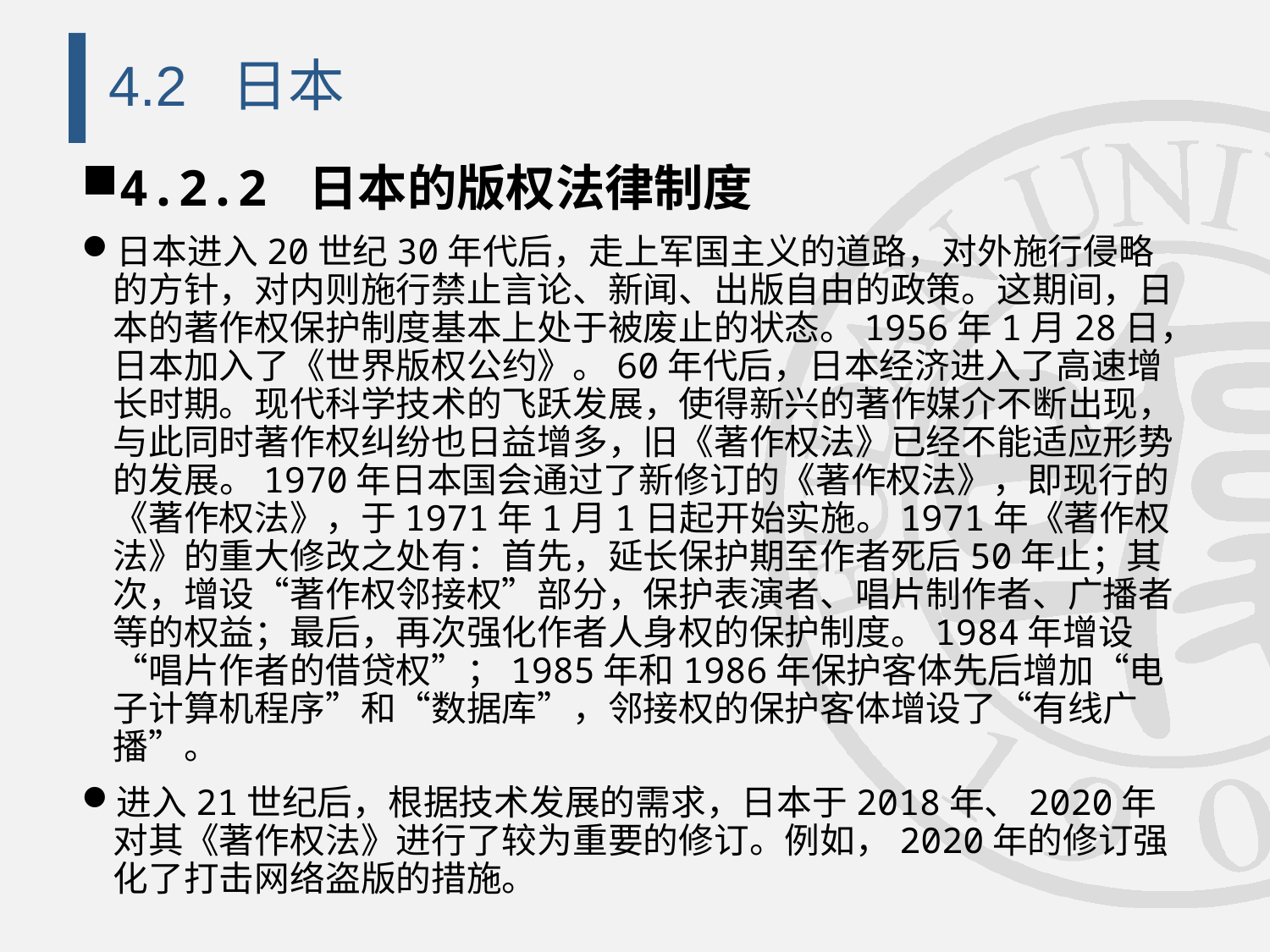

# 4.2  日本
4.2.2 日本的版权法律制度
日本进入20世纪30年代后，走上军国主义的道路，对外施行侵略的方针，对内则施行禁止言论、新闻、出版自由的政策。这期间，日本的著作权保护制度基本上处于被废止的状态。1956年1月28日，日本加入了《世界版权公约》。60年代后，日本经济进入了高速增长时期。现代科学技术的飞跃发展，使得新兴的著作媒介不断出现，与此同时著作权纠纷也日益增多，旧《著作权法》已经不能适应形势的发展。1970年日本国会通过了新修订的《著作权法》，即现行的《著作权法》，于1971年1月1日起开始实施。1971年《著作权法》的重大修改之处有：首先，延长保护期至作者死后50年止；其次，增设“著作权邻接权”部分，保护表演者、唱片制作者、广播者等的权益；最后，再次强化作者人身权的保护制度。1984年增设“唱片作者的借贷权”；1985年和1986年保护客体先后增加“电子计算机程序”和“数据库”，邻接权的保护客体增设了“有线广播”。
进入21世纪后，根据技术发展的需求，日本于2018年、2020年对其《著作权法》进行了较为重要的修订。例如，2020年的修订强化了打击网络盗版的措施。